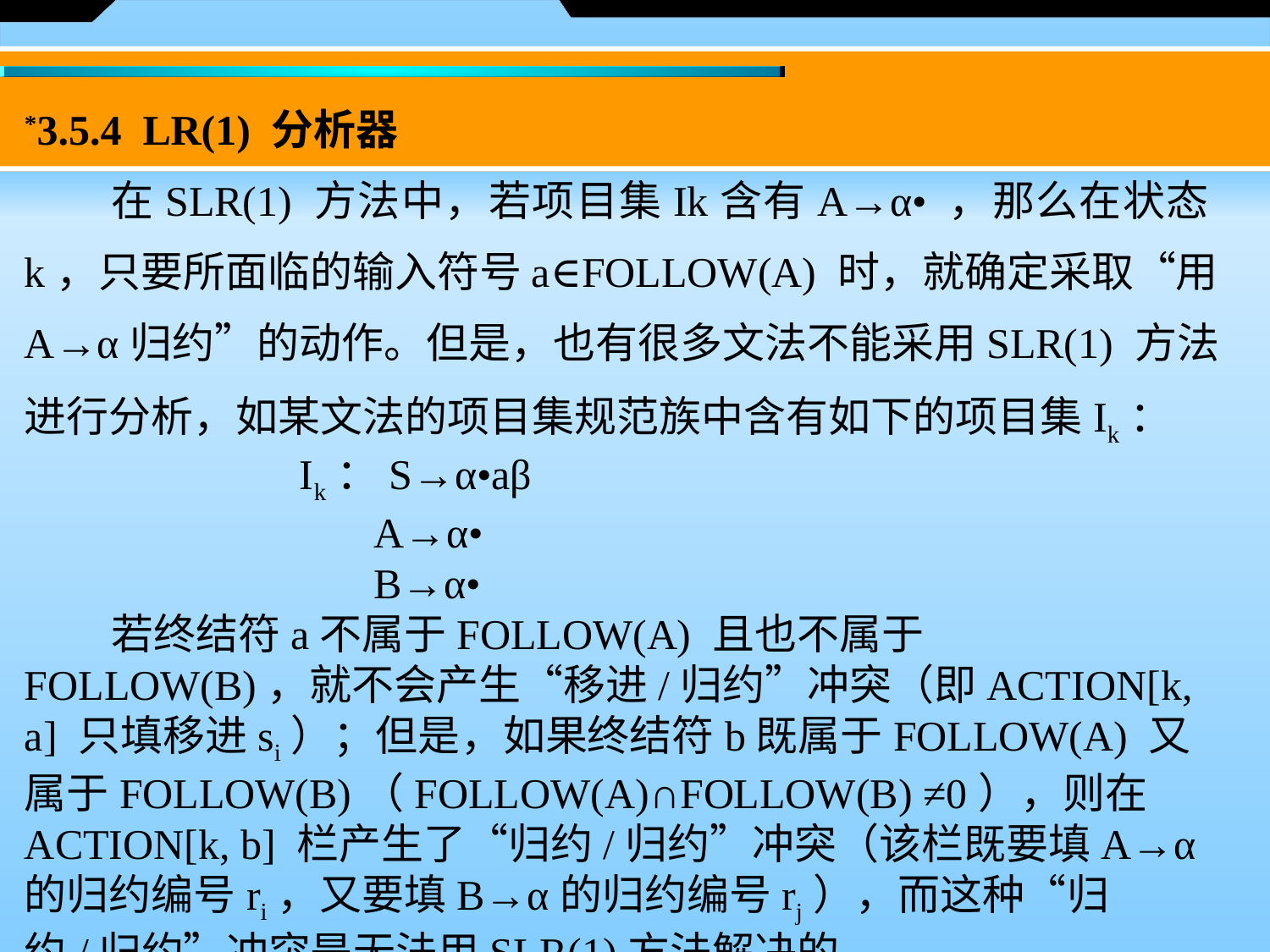

*3.5.4  LR(1) 分析器
　　在SLR(1) 方法中，若项目集Ik含有A→α• ，那么在状态k，只要所面临的输入符号a∈FOLLOW(A) 时，就确定采取“用A→α归约”的动作。但是，也有很多文法不能采用SLR(1) 方法进行分析，如某文法的项目集规范族中含有如下的项目集Ik：
                          Ik：S→α•aβ
                                 A→α•
                                 B→α•
        若终结符a不属于FOLLOW(A) 且也不属于FOLLOW(B)，就不会产生“移进/归约”冲突（即ACTION[k, a] 只填移进si）；但是，如果终结符b既属于FOLLOW(A) 又属于FOLLOW(B)（FOLLOW(A)∩FOLLOW(B) ≠0），则在ACTION[k, b] 栏产生了“归约/归约”冲突（该栏既要填A→α的归约编号ri，又要填B→α的归约编号rj），而这种“归约/归约”冲突是无法用SLR(1)方法解决的。